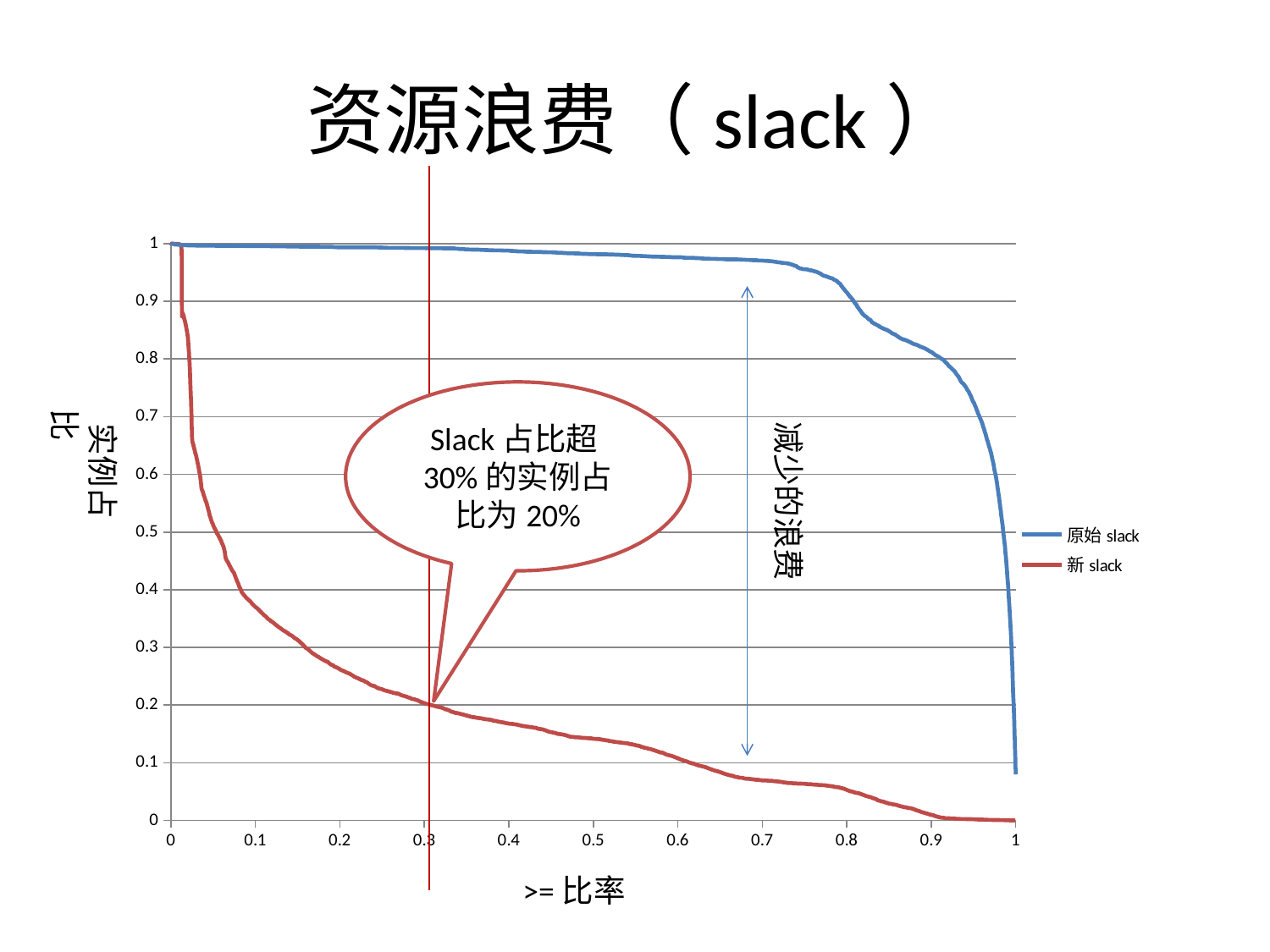

# 资源浪费（slack）

### Chart

| Category | 原始slack | 新slack |
|---|---|---|
Slack占比超30%的实例占比为20%
 实例占比
减少的浪费
 >=比率